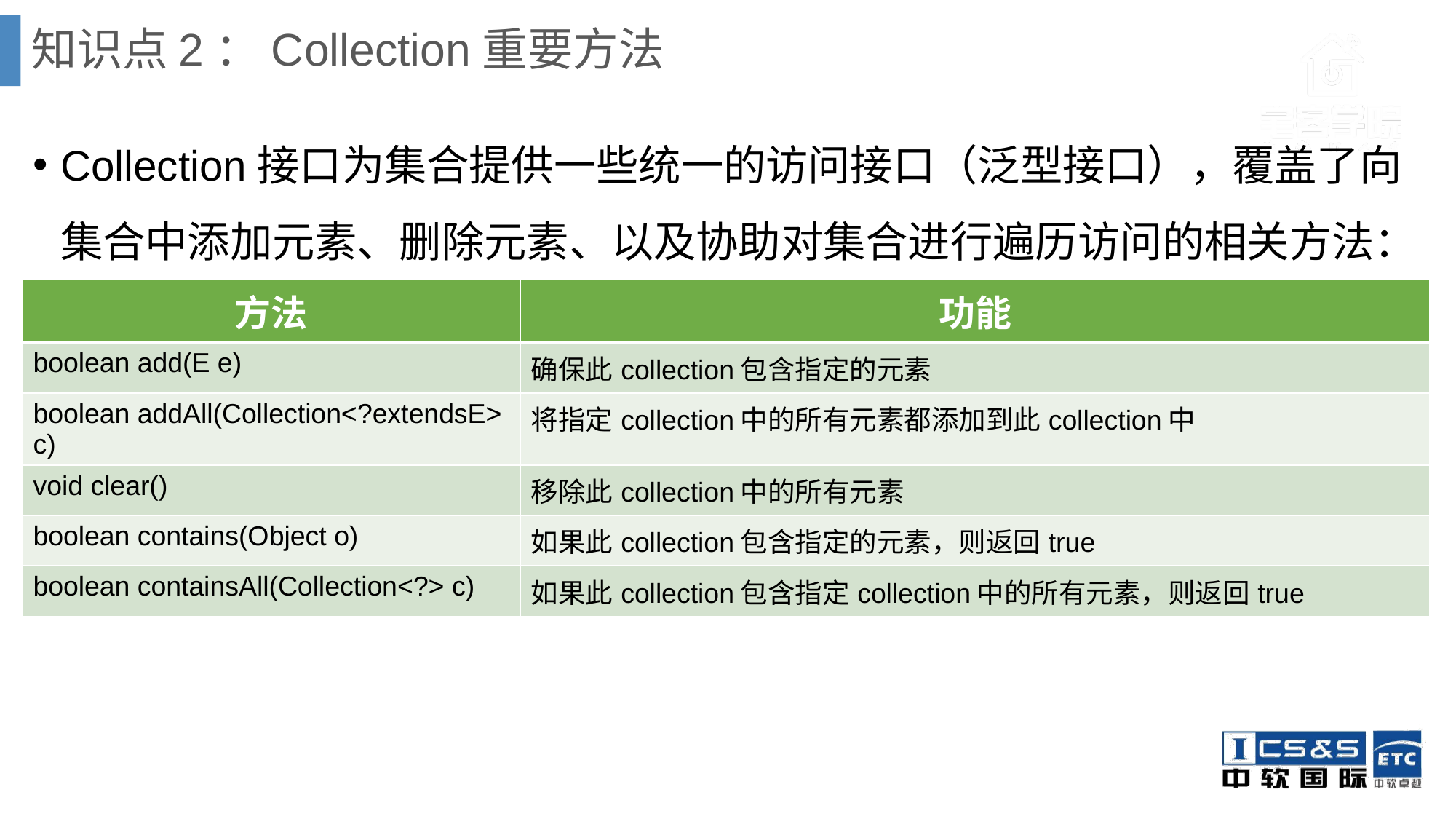

# 知识点2：Collection重要方法
Collection接口为集合提供一些统一的访问接口（泛型接口），覆盖了向集合中添加元素、删除元素、以及协助对集合进行遍历访问的相关方法：
| 方法 | 功能 |
| --- | --- |
| boolean add(E e) | 确保此collection包含指定的元素 |
| boolean addAll(Collection<?extendsE> c) | 将指定collection中的所有元素都添加到此collection中 |
| void clear() | 移除此collection中的所有元素 |
| boolean contains(Object o) | 如果此collection包含指定的元素，则返回true |
| boolean containsAll(Collection<?> c) | 如果此collection包含指定collection中的所有元素，则返回true |